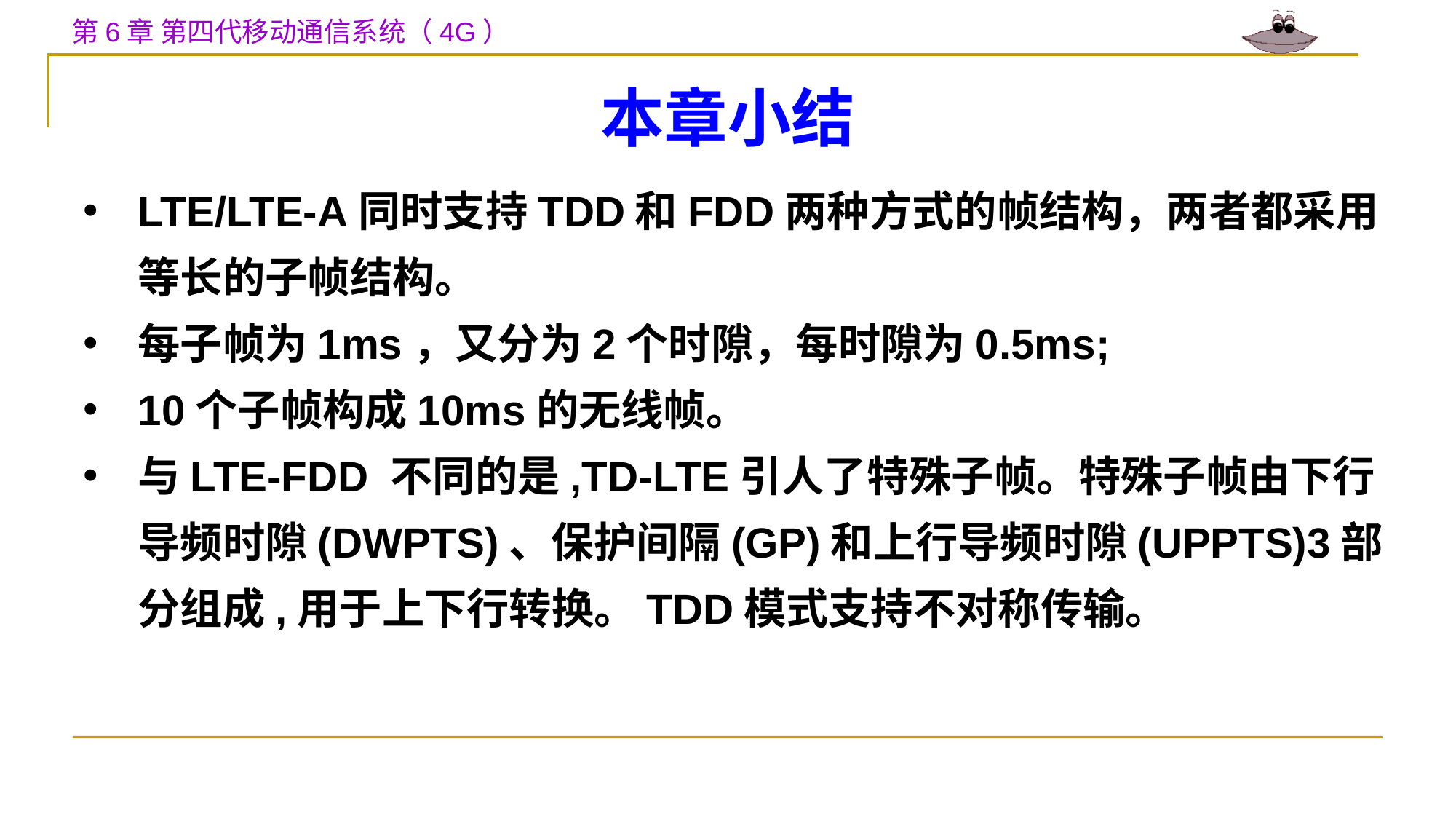

本章小结
LTE/LTE-A同时支持TDD和FDD两种方式的帧结构，两者都采用等长的子帧结构。
每子帧为1ms，又分为2个时隙，每时隙为0.5ms;
10个子帧构成10ms的无线帧。
与LTE-FDD 不同的是,TD-LTE引人了特殊子帧。特殊子帧由下行导频时隙(DWPTS)、保护间隔(GP)和上行导频时隙(UPPTS)3部分组成,用于上下行转换。TDD模式支持不对称传输。